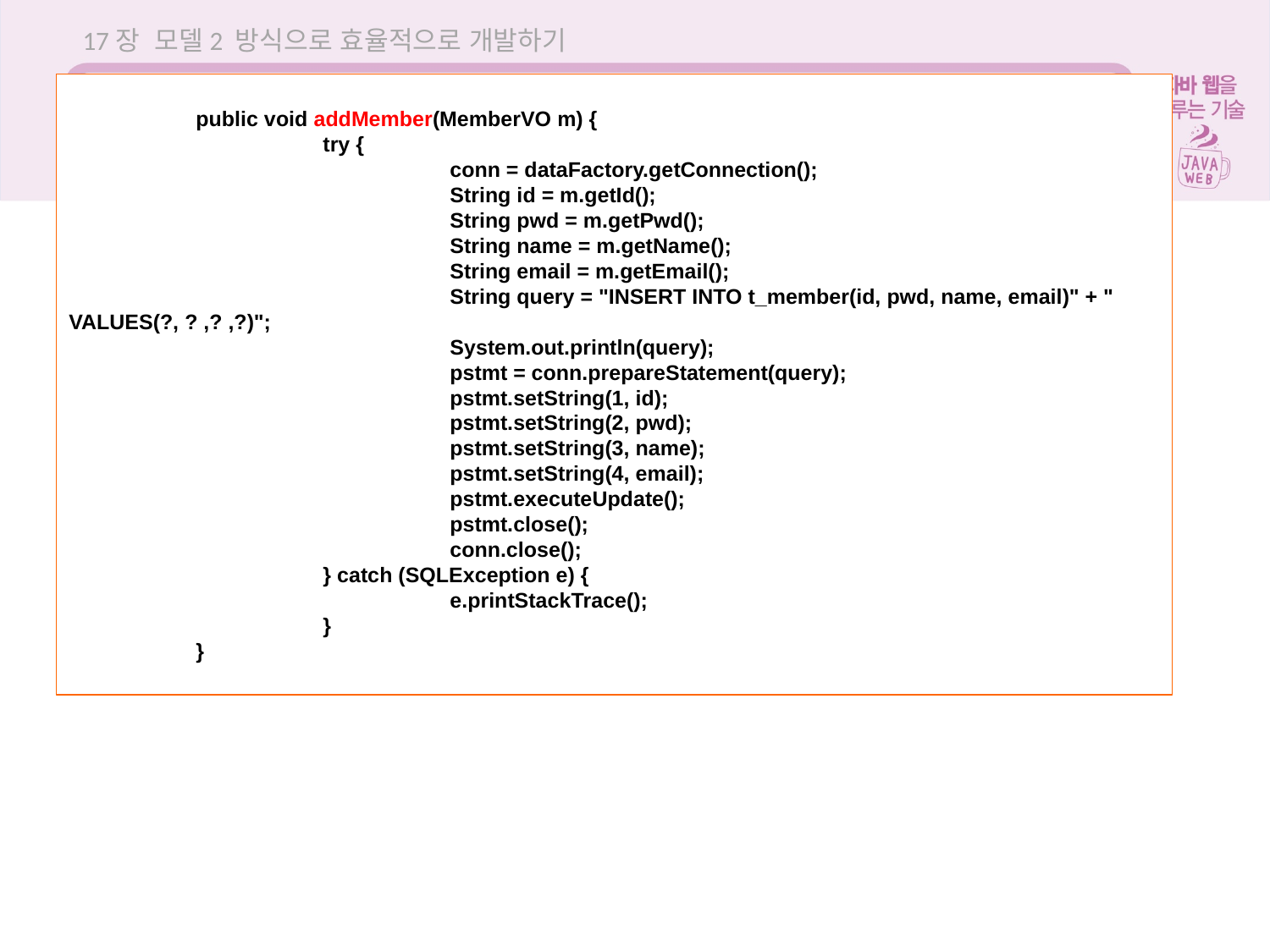

17장  모델2 방식으로 효율적으로 개발하기

	public void addMember(MemberVO m) {
		try {
			conn = dataFactory.getConnection();
			String id = m.getId();
			String pwd = m.getPwd();
			String name = m.getName();
			String email = m.getEmail();
			String query = "INSERT INTO t_member(id, pwd, name, email)" + " VALUES(?, ? ,? ,?)";
			System.out.println(query);
			pstmt = conn.prepareStatement(query);
			pstmt.setString(1, id);
			pstmt.setString(2, pwd);
			pstmt.setString(3, name);
			pstmt.setString(4, email);
			pstmt.executeUpdate();
			pstmt.close();
			conn.close();
		} catch (SQLException e) {
			e.printStackTrace();
		}
	}